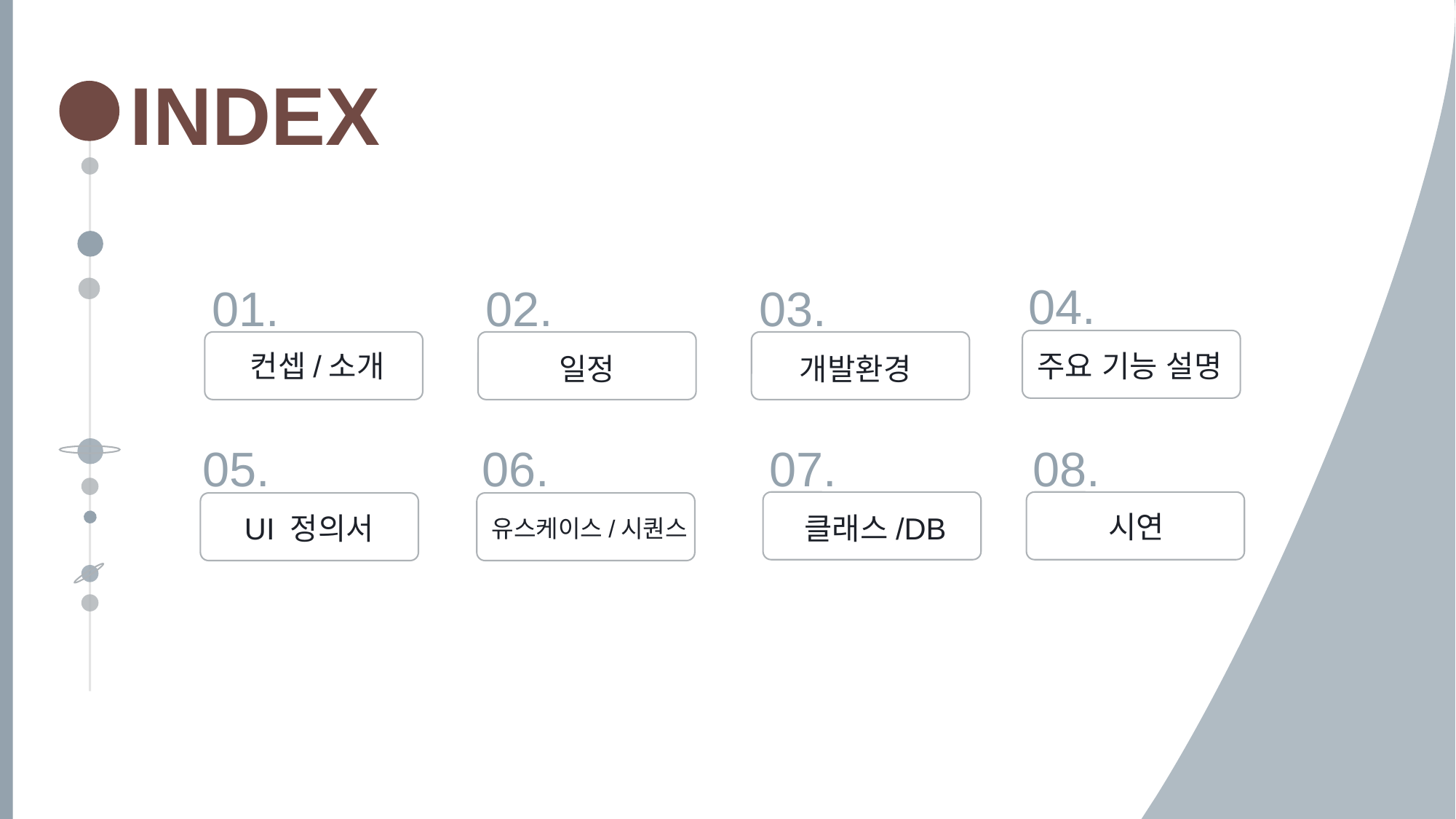

INDEX

04.
01.
02.
03.

컨셉/소개
주요 기능 설명
일정
개발환경
07.
08.
05.
06.

시연
UI 정의서
클래스/DB
유스케이스/시퀀스